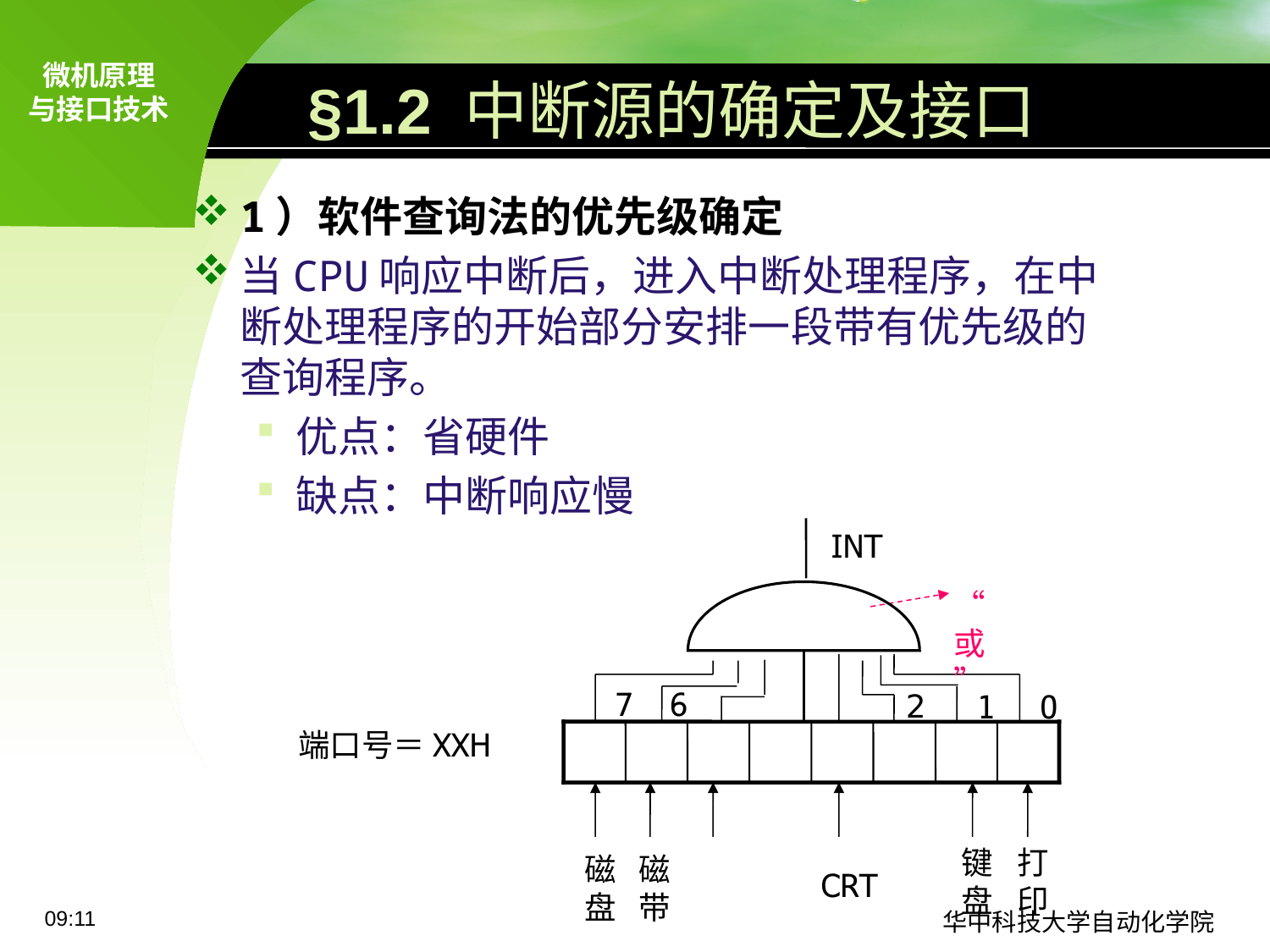

# §1.2 中断源的确定及接口
1）软件查询法的优先级确定
当CPU响应中断后，进入中断处理程序，在中断处理程序的开始部分安排一段带有优先级的查询程序。
优点：省硬件
缺点：中断响应慢

INT
“或”

6
7
2
1
0

端口号＝XXH

键盘
打印
磁盘
磁带
CRT
09:11
华中科技大学自动化学院